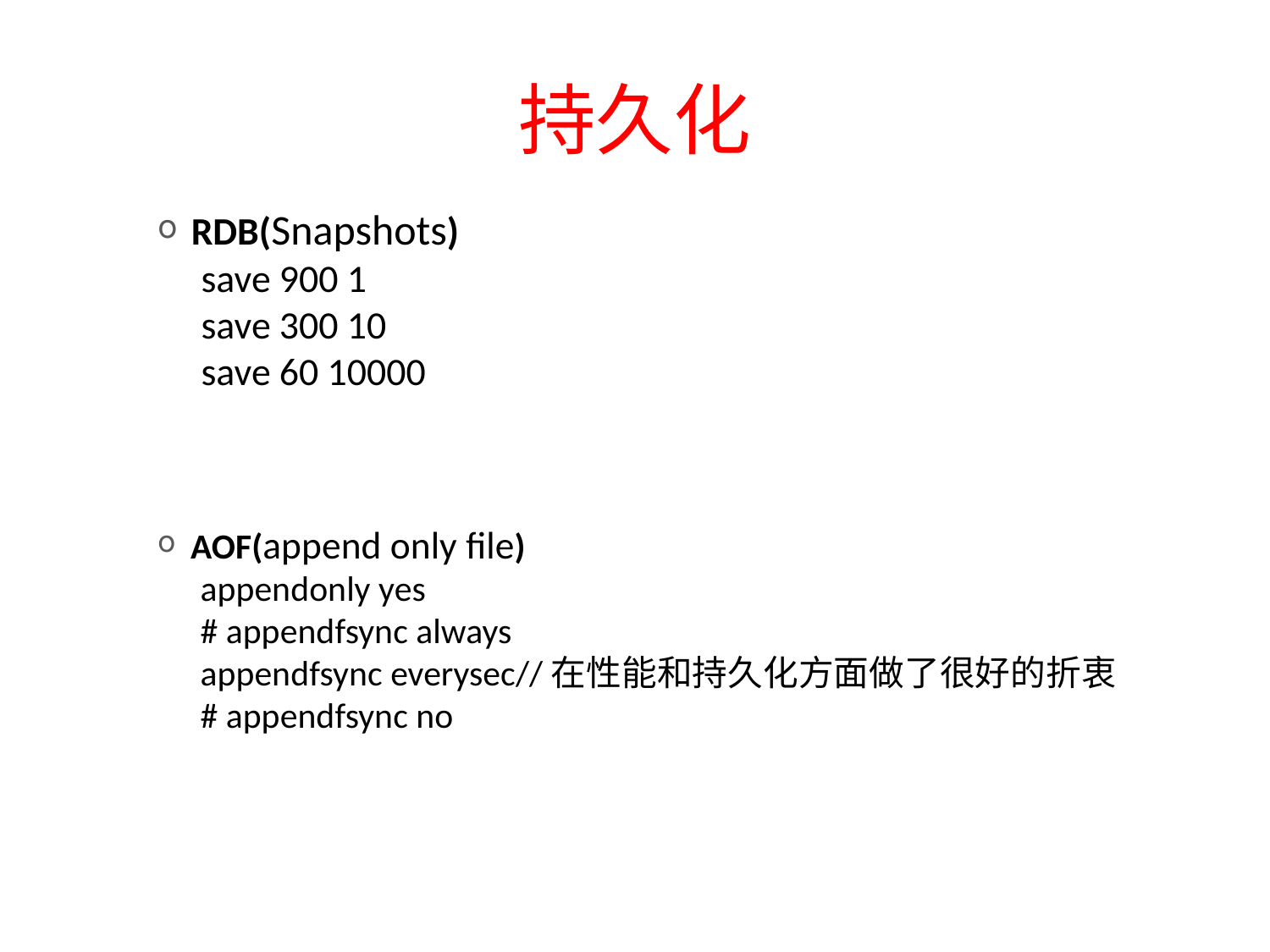

# 持久化
RDB(Snapshots)
save 900 1
save 300 10
save 60 10000
AOF(append only file)
appendonly yes
# appendfsync always
appendfsync everysec//在性能和持久化方面做了很好的折衷
# appendfsync no